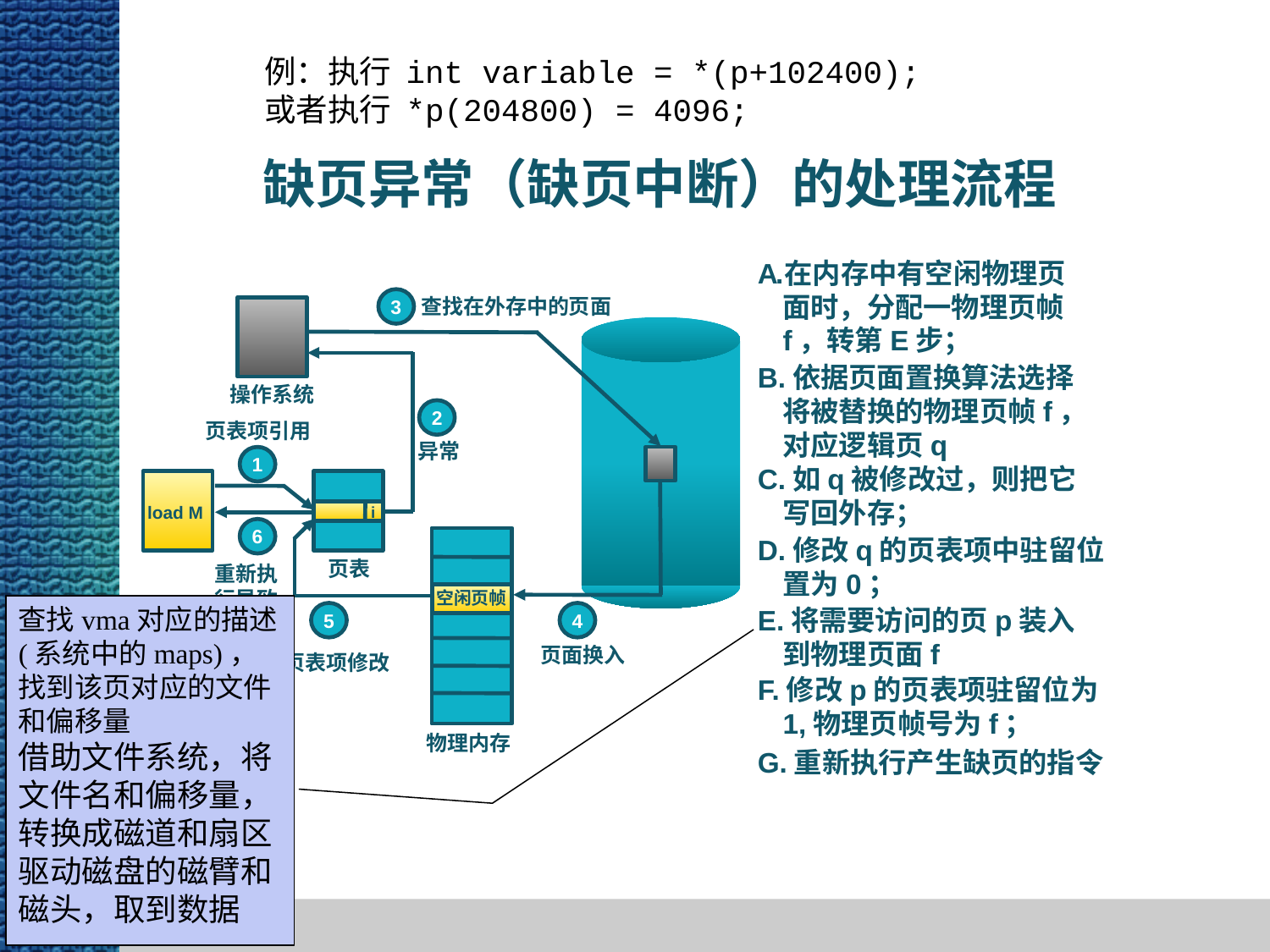

例：执行 int variable = *(p+102400);
或者执行 *p(204800) = 4096;
缺页异常（缺页中断）的处理流程
在内存中有空闲物理页面时，分配一物理页帧f，转第E步；
查找在外存中的页面
3

操作系统

B.依据页面置换算法选择将被替换的物理页帧f，对应逻辑页q
2
异常
页表项引用
1
C.如q被修改过，则把它写回外存；

load M

i

页表
6
重新执行导致异常的指令
5
   页表项修改
D.修改q的页表项中驻留位置为0；

空闲页帧

物理内存
查找vma对应的描述 (系统中的maps)，找到该页对应的文件和偏移量
借助文件系统，将文件名和偏移量，转换成磁道和扇区
驱动磁盘的磁臂和磁头，取到数据
E.将需要访问的页p装入到物理页面f
4
     页面换入
F.修改p的页表项驻留位为1,物理页帧号为f；
G.重新执行产生缺页的指令